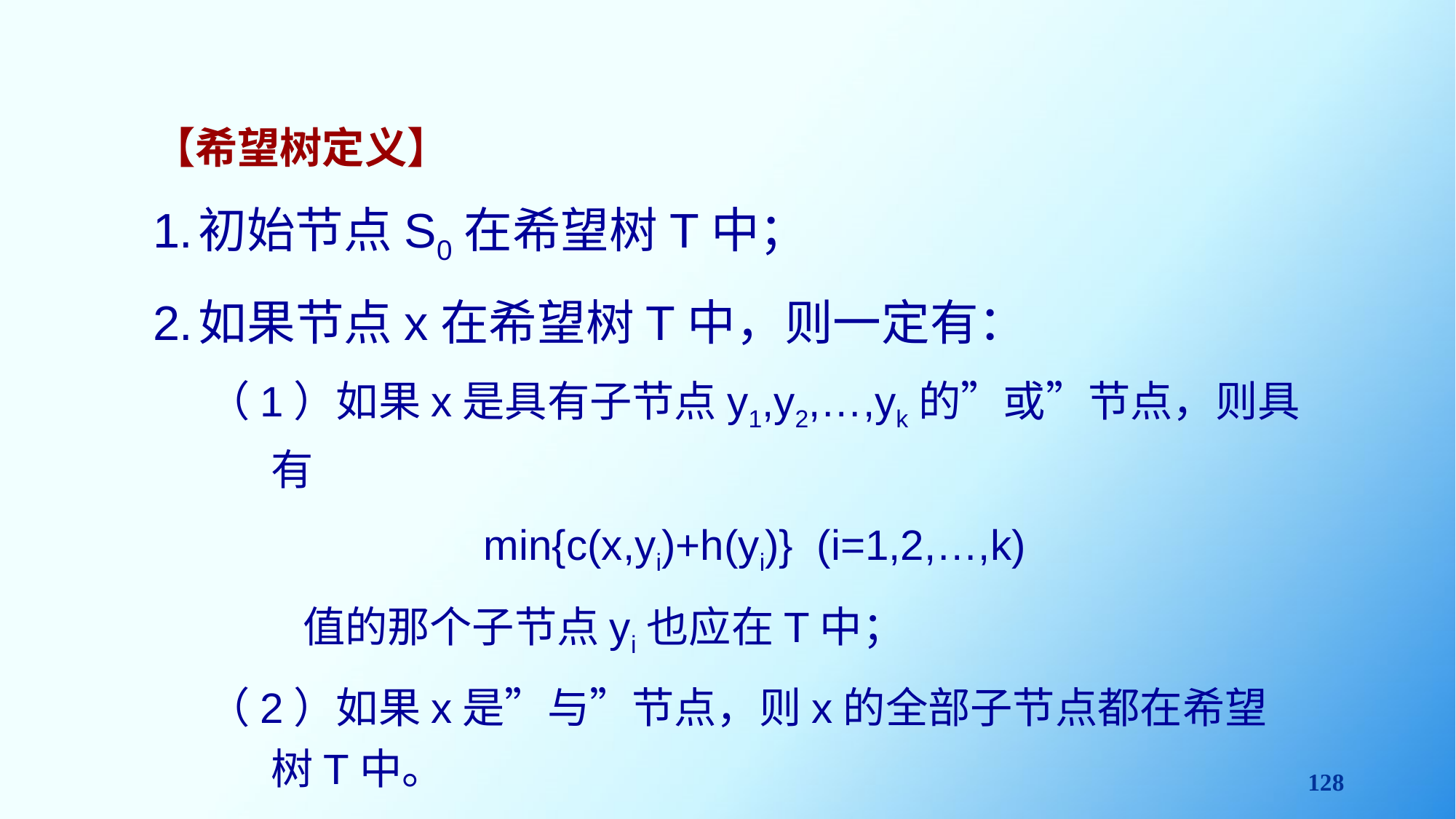

【希望树定义】
初始节点S0在希望树T中；
如果节点x在希望树T中，则一定有：
（1）如果x是具有子节点y1,y2,…,yk的”或”节点，则具有
min{c(x,yi)+h(yi)}  (i=1,2,…,k)
         值的那个子节点yi也应在T中；
（2）如果x是”与”节点，则x的全部子节点都在希望树T中。
128